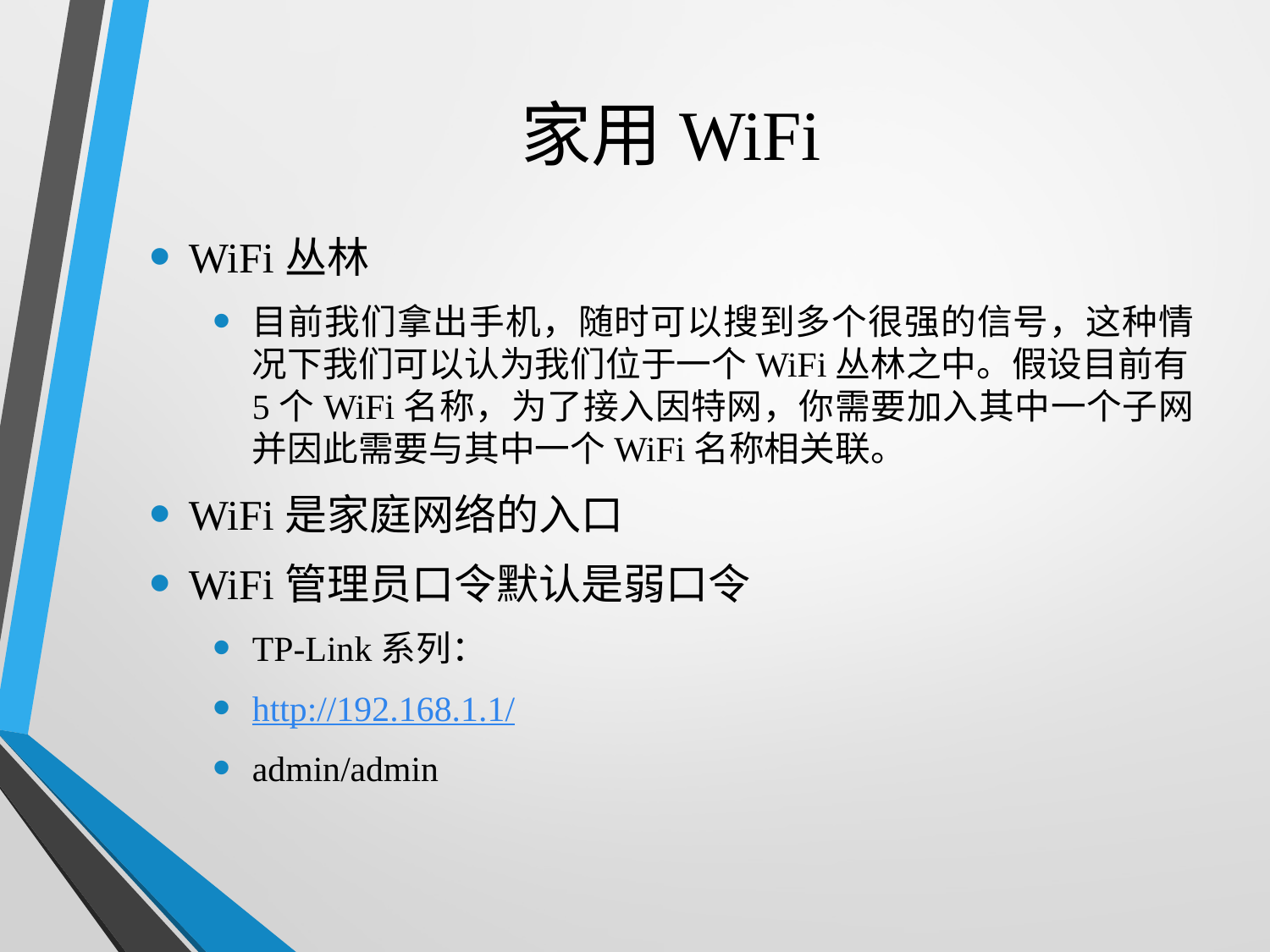

# 家用WiFi
WiFi丛林
目前我们拿出手机，随时可以搜到多个很强的信号，这种情况下我们可以认为我们位于一个WiFi丛林之中。假设目前有5个WiFi名称，为了接入因特网，你需要加入其中一个子网并因此需要与其中一个WiFi名称相关联。
WiFi是家庭网络的入口
WiFi管理员口令默认是弱口令
TP-Link系列：
http://192.168.1.1/
admin/admin